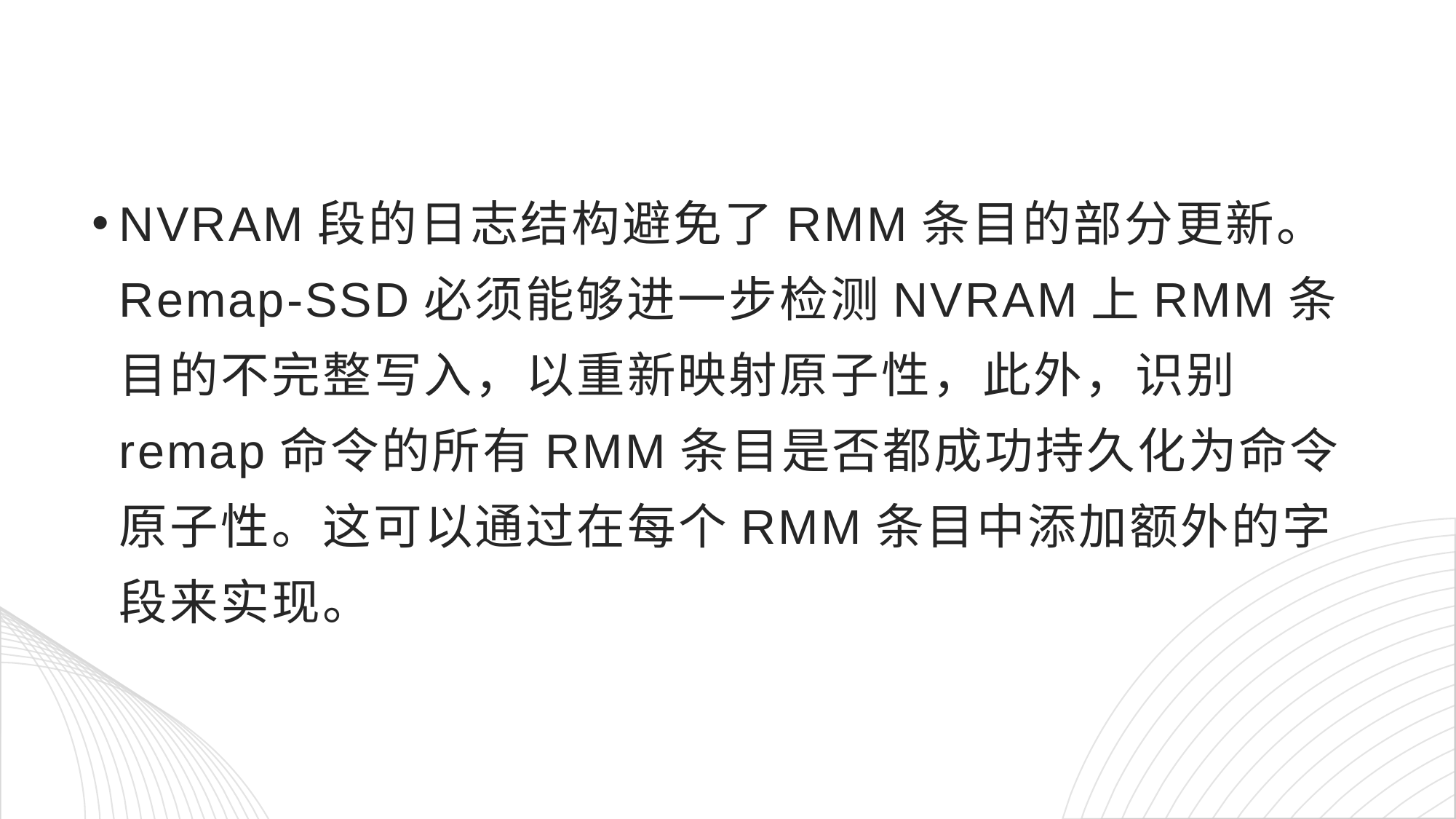

NVRAM段的日志结构避免了RMM条目的部分更新。Remap-SSD必须能够进一步检测NVRAM上RMM条目的不完整写入，以重新映射原子性，此外，识别remap命令的所有RMM条目是否都成功持久化为命令原子性。这可以通过在每个RMM条目中添加额外的字段来实现。